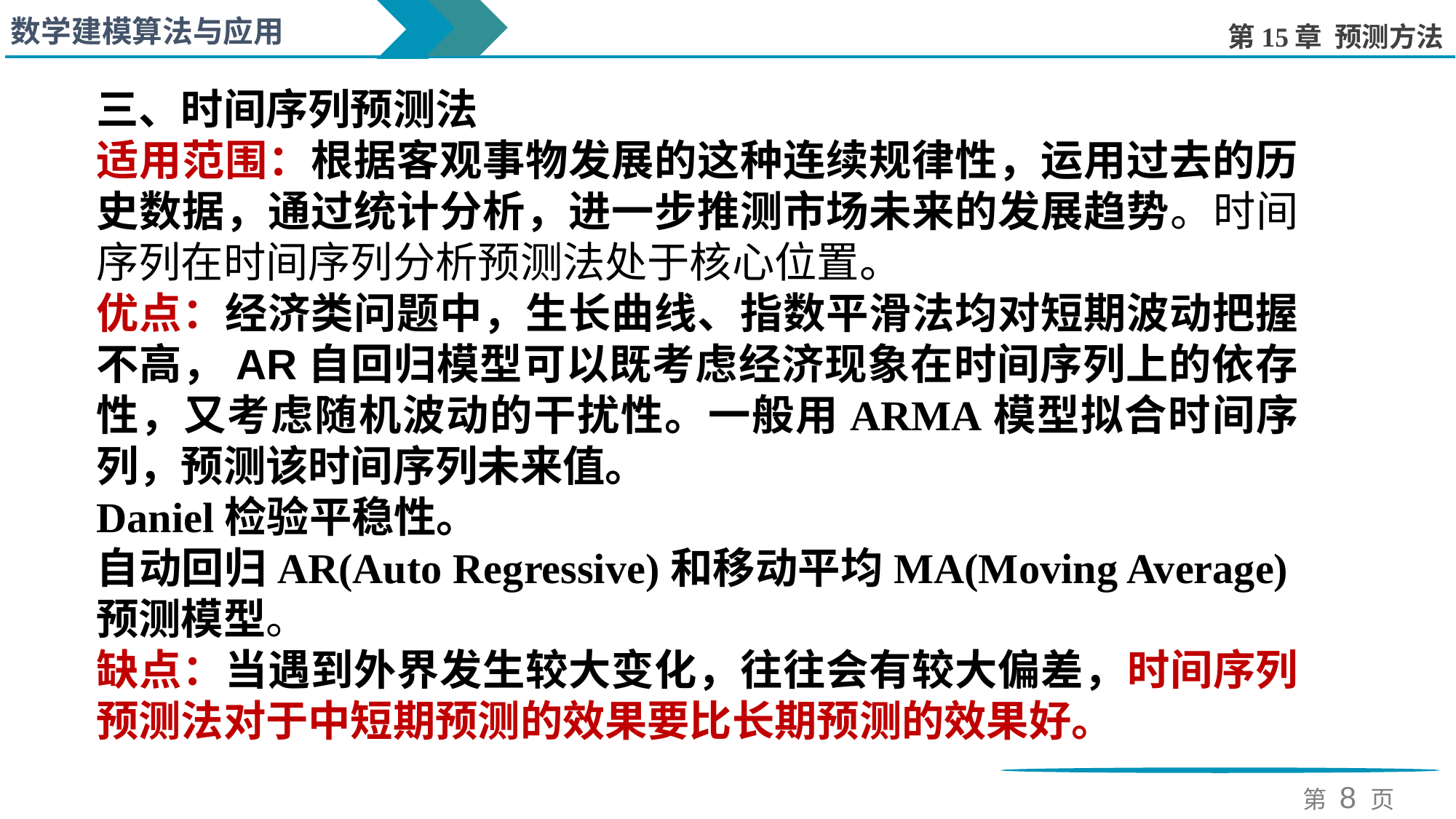

三、时间序列预测法
适用范围：根据客观事物发展的这种连续规律性，运用过去的历史数据，通过统计分析，进一步推测市场未来的发展趋势。时间序列在时间序列分析预测法处于核心位置。
优点：经济类问题中，生长曲线、指数平滑法均对短期波动把握不高，AR自回归模型可以既考虑经济现象在时间序列上的依存性，又考虑随机波动的干扰性。一般用ARMA模型拟合时间序列，预测该时间序列未来值。
Daniel检验平稳性。
自动回归AR(Auto Regressive)和移动平均MA(Moving Average)预测模型。
缺点：当遇到外界发生较大变化，往往会有较大偏差，时间序列预测法对于中短期预测的效果要比长期预测的效果好。